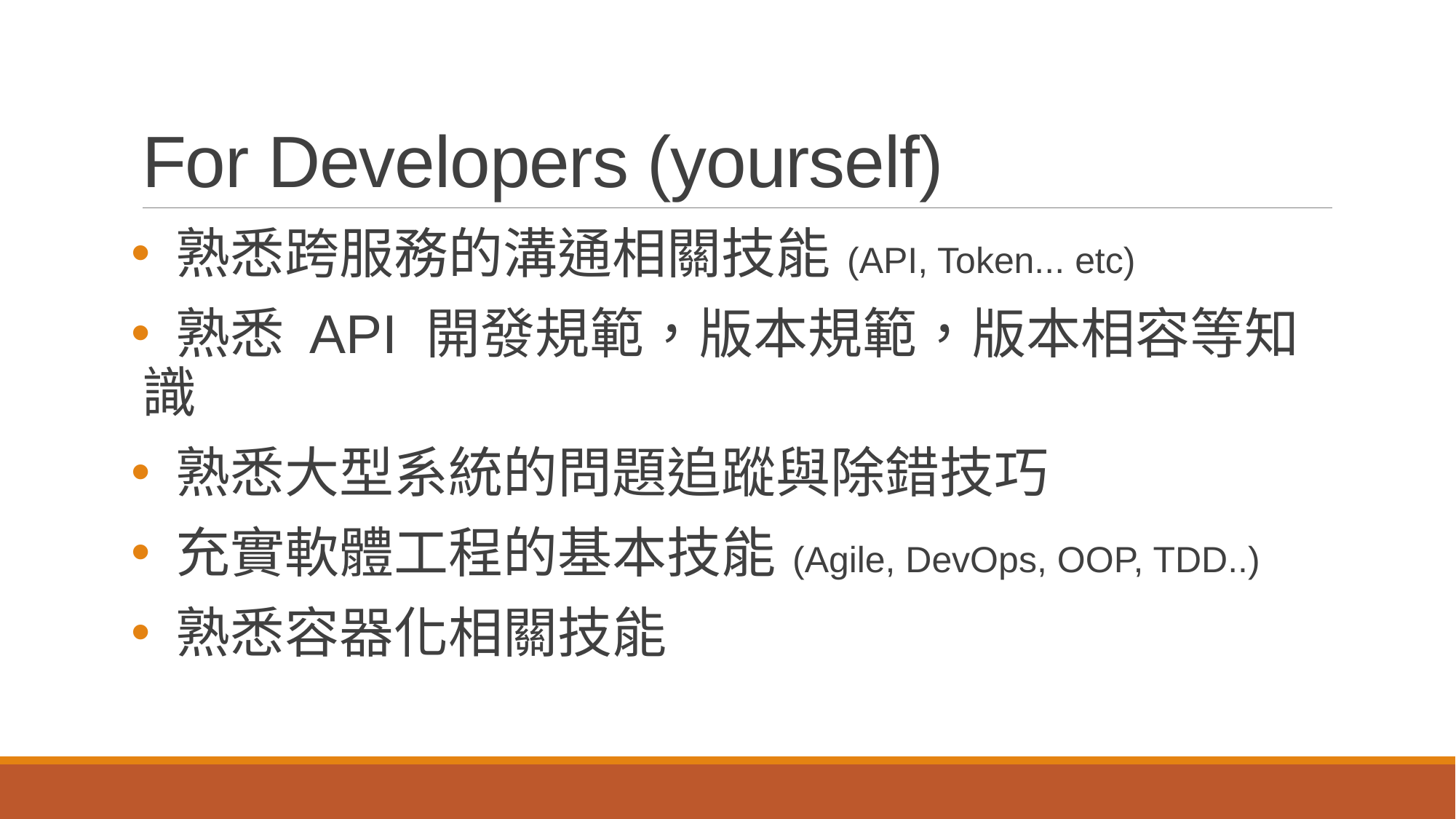

# For Developers (yourself)
 熟悉跨服務的溝通相關技能 (API, Token... etc)
 熟悉 API 開發規範，版本規範，版本相容等知識
 熟悉大型系統的問題追蹤與除錯技巧
 充實軟體工程的基本技能 (Agile, DevOps, OOP, TDD..)
 熟悉容器化相關技能